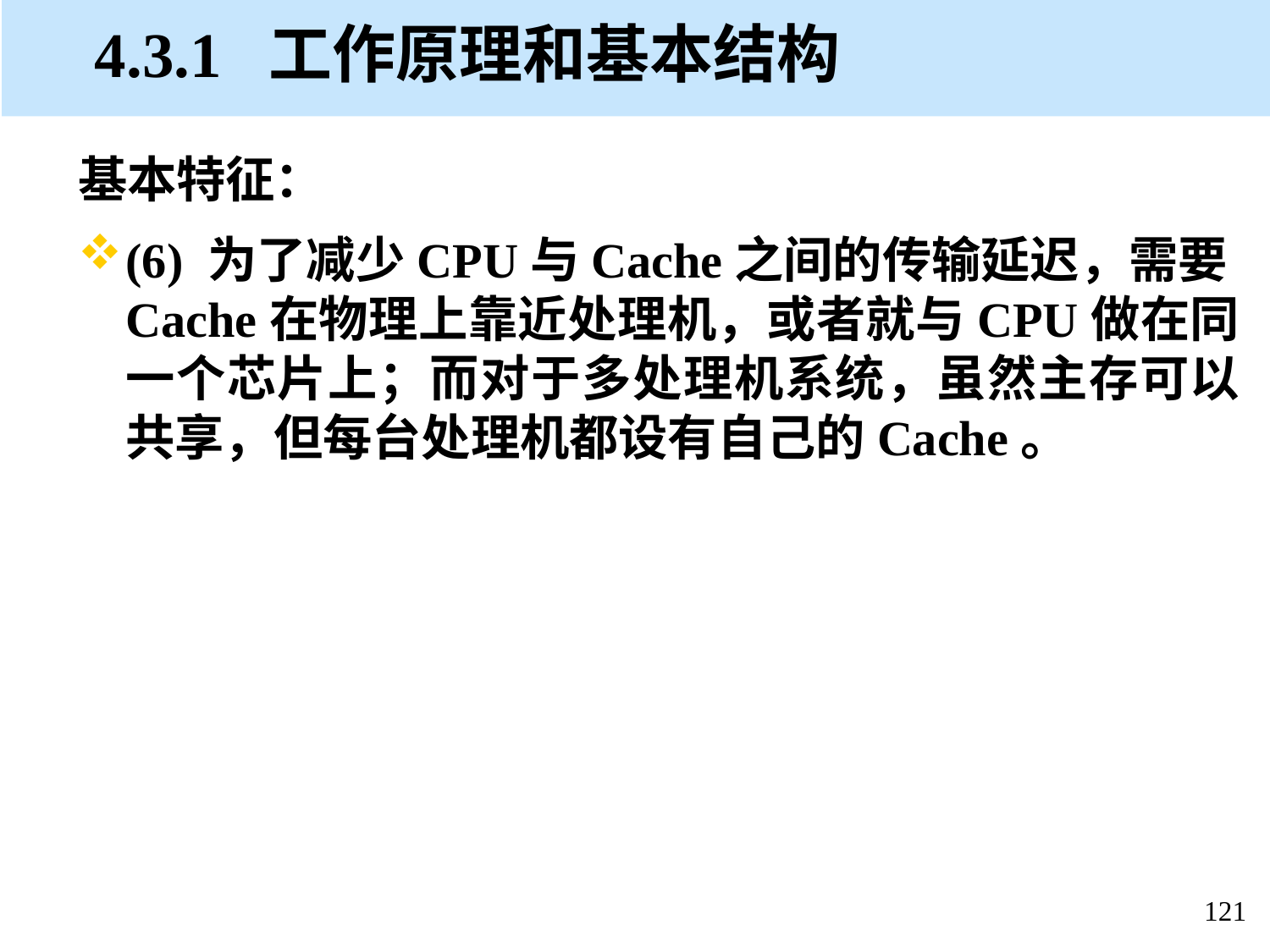

# 4.3.1  工作原理和基本结构
基本特征：
(6) 为了减少CPU与Cache之间的传输延迟，需要Cache在物理上靠近处理机，或者就与CPU做在同一个芯片上；而对于多处理机系统，虽然主存可以共享，但每台处理机都设有自己的Cache。